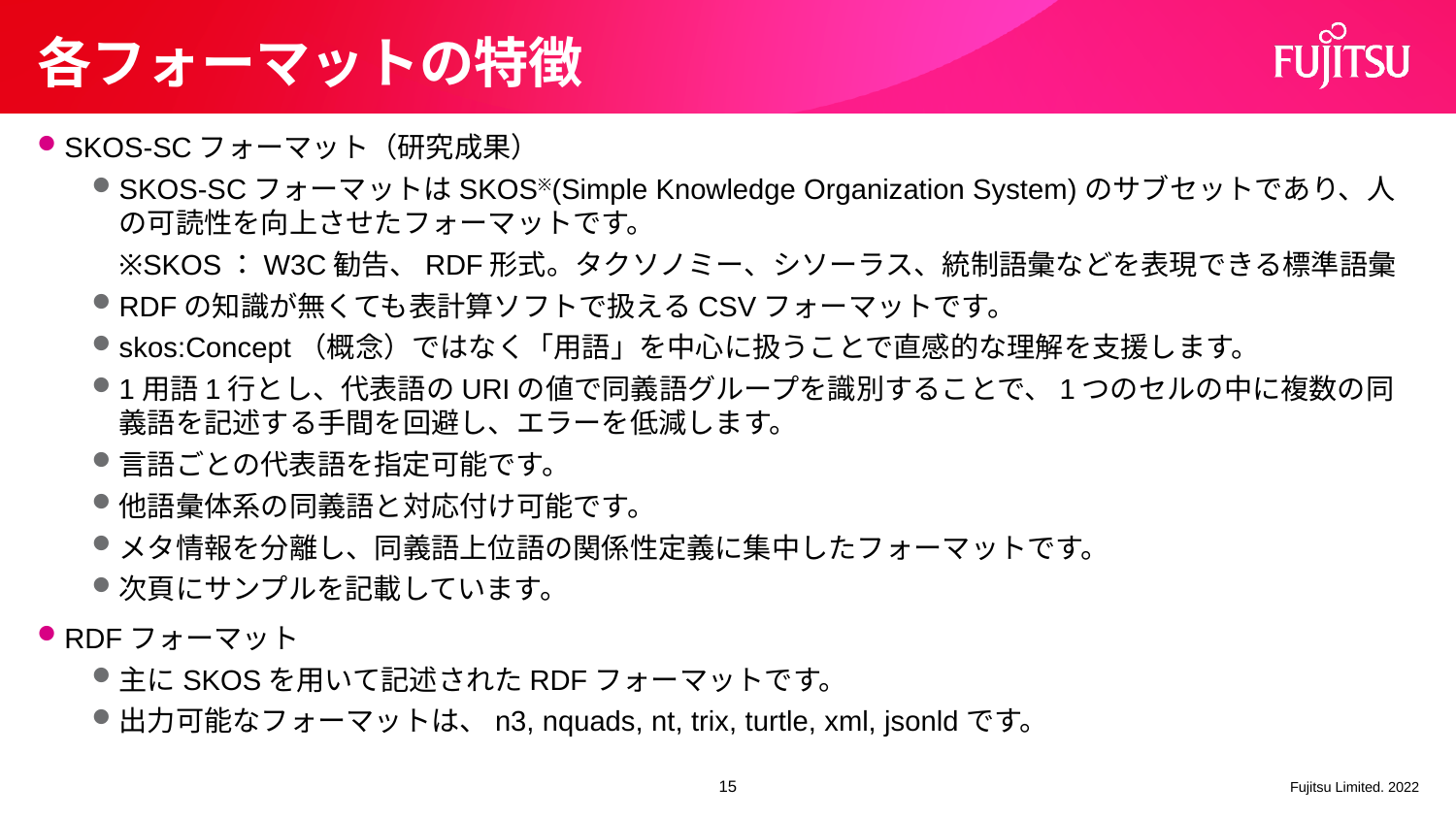

# 各フォーマットの特徴
SKOS-SCフォーマット（研究成果）
SKOS-SCフォーマットはSKOS※(Simple Knowledge Organization System)のサブセットであり、人の可読性を向上させたフォーマットです。
※SKOS：W3C勧告、RDF形式。タクソノミー、シソーラス、統制語彙などを表現できる標準語彙
RDFの知識が無くても表計算ソフトで扱えるCSVフォーマットです。
skos:Concept（概念）ではなく「用語」を中心に扱うことで直感的な理解を支援します。
1用語1行とし、代表語のURIの値で同義語グループを識別することで、1つのセルの中に複数の同義語を記述する手間を回避し、エラーを低減します。
言語ごとの代表語を指定可能です。
他語彙体系の同義語と対応付け可能です。
メタ情報を分離し、同義語上位語の関係性定義に集中したフォーマットです。
次頁にサンプルを記載しています。
RDFフォーマット
主にSKOSを用いて記述されたRDFフォーマットです。
出力可能なフォーマットは、n3, nquads, nt, trix, turtle, xml, jsonldです。

15
Fujitsu Limited. 2022